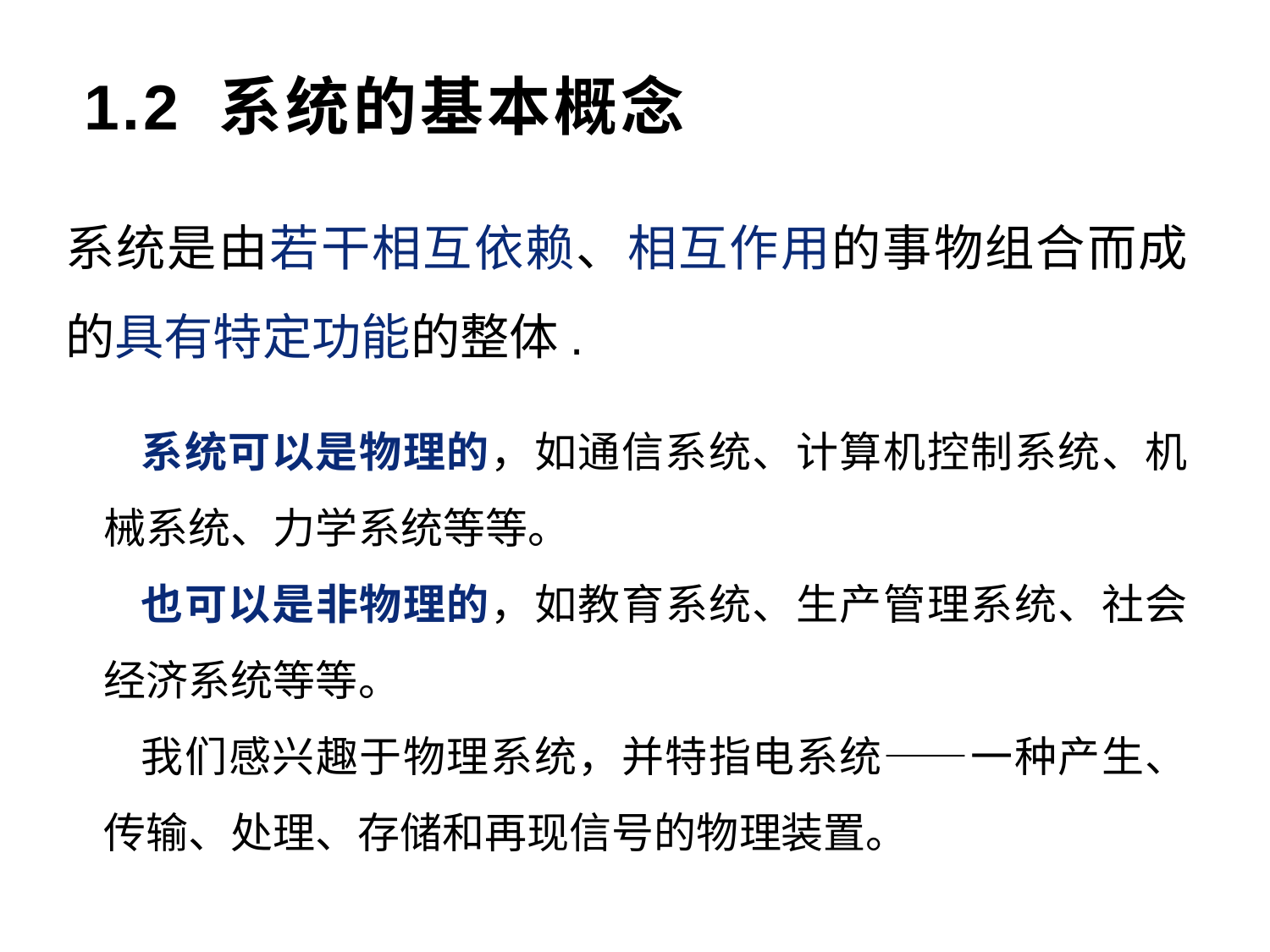

# 1.2 系统的基本概念
系统是由若干相互依赖、相互作用的事物组合而成的具有特定功能的整体.
系统可以是物理的，如通信系统、计算机控制系统、机械系统、力学系统等等。
也可以是非物理的，如教育系统、生产管理系统、社会经济系统等等。
我们感兴趣于物理系统，并特指电系统——一种产生、传输、处理、存储和再现信号的物理装置。